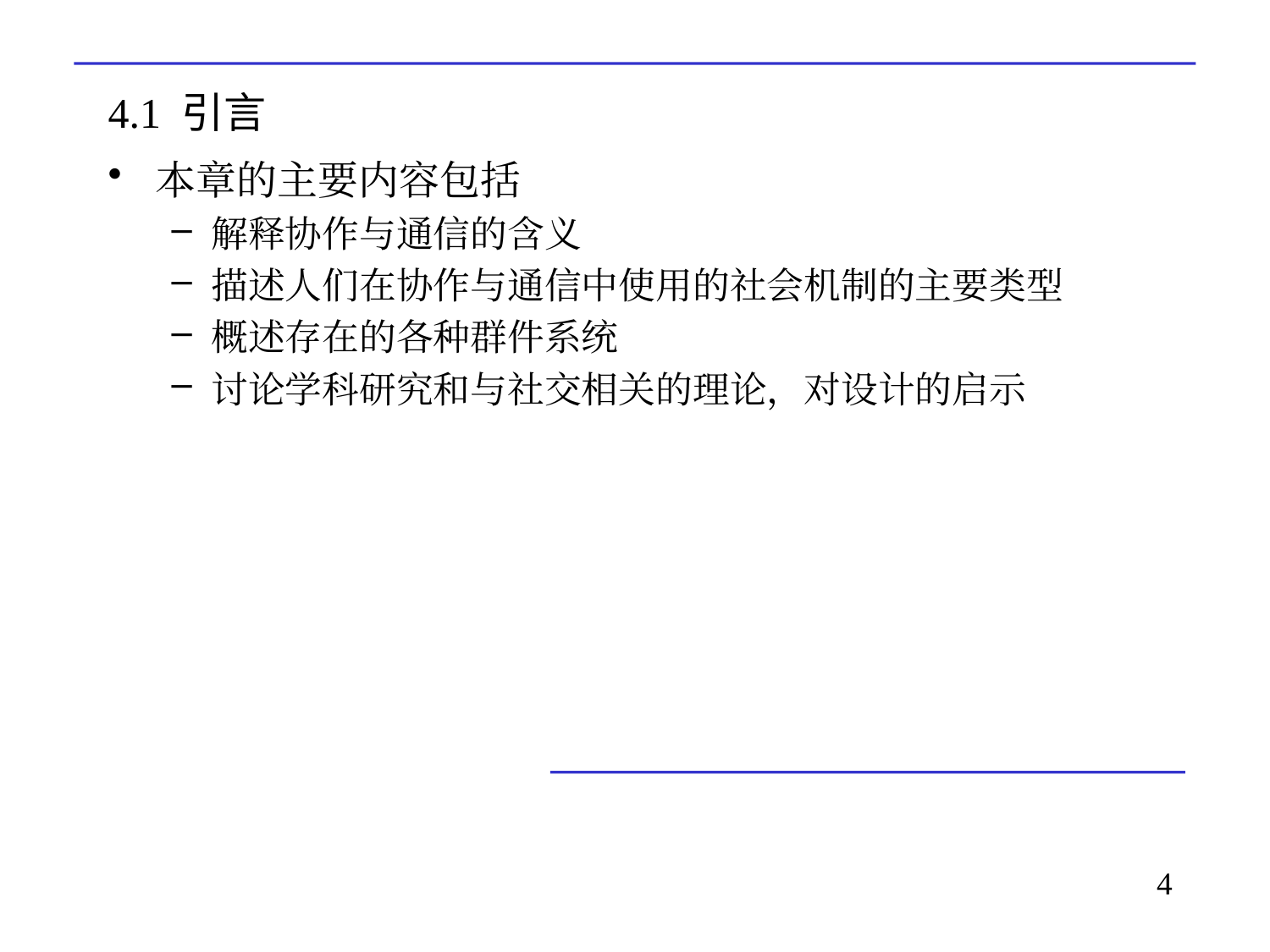

# 4.1 引言
本章的主要内容包括
解释协作与通信的含义
描述人们在协作与通信中使用的社会机制的主要类型
概述存在的各种群件系统
讨论学科研究和与社交相关的理论，对设计的启示
4